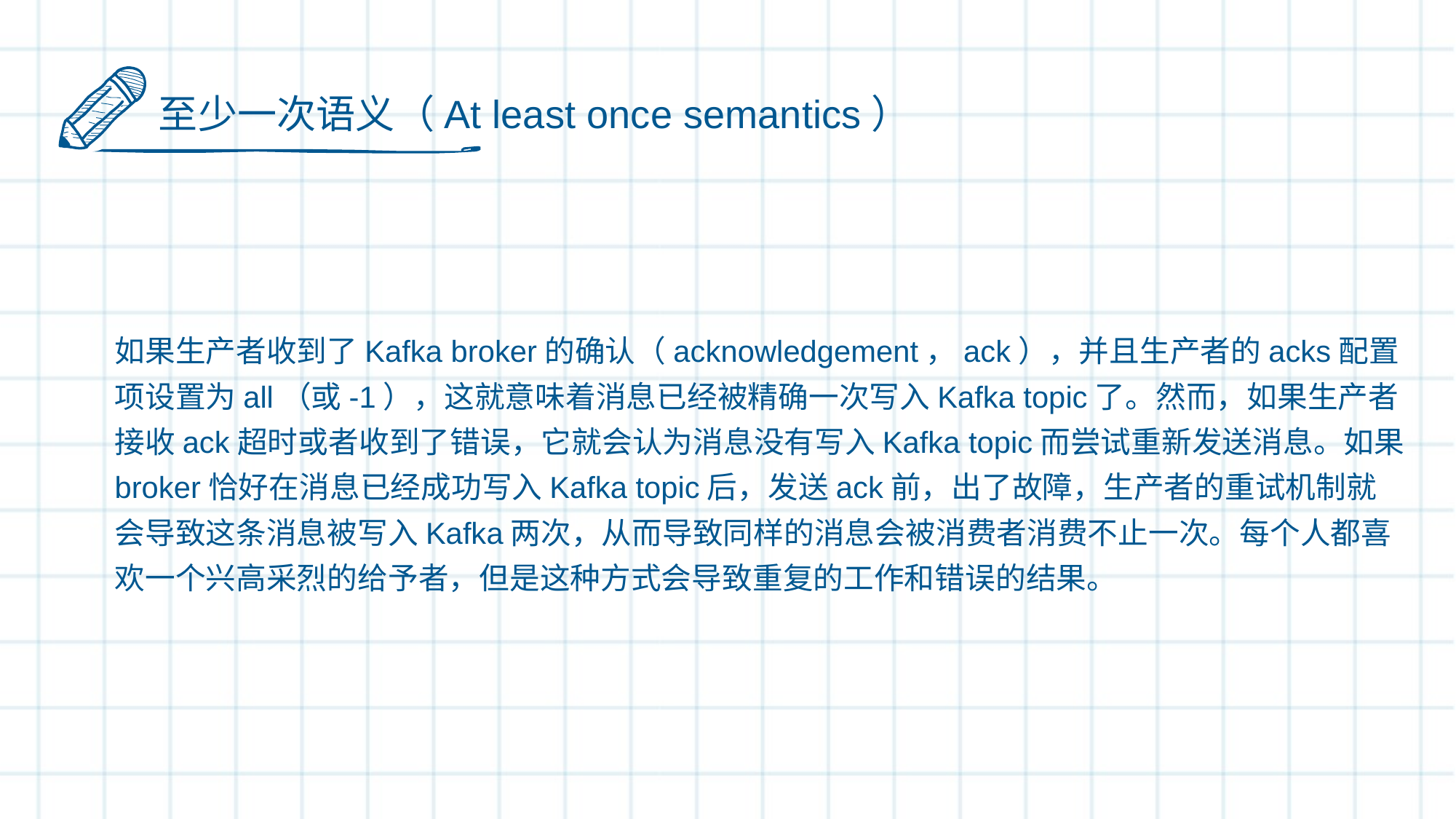

至少一次语义（At least once semantics）

如果生产者收到了Kafka broker的确认（acknowledgement，ack），并且生产者的acks配置项设置为all（或-1），这就意味着消息已经被精确一次写入Kafka topic了。然而，如果生产者接收ack超时或者收到了错误，它就会认为消息没有写入Kafka topic而尝试重新发送消息。如果broker恰好在消息已经成功写入Kafka topic后，发送ack前，出了故障，生产者的重试机制就会导致这条消息被写入Kafka两次，从而导致同样的消息会被消费者消费不止一次。每个人都喜欢一个兴高采烈的给予者，但是这种方式会导致重复的工作和错误的结果。